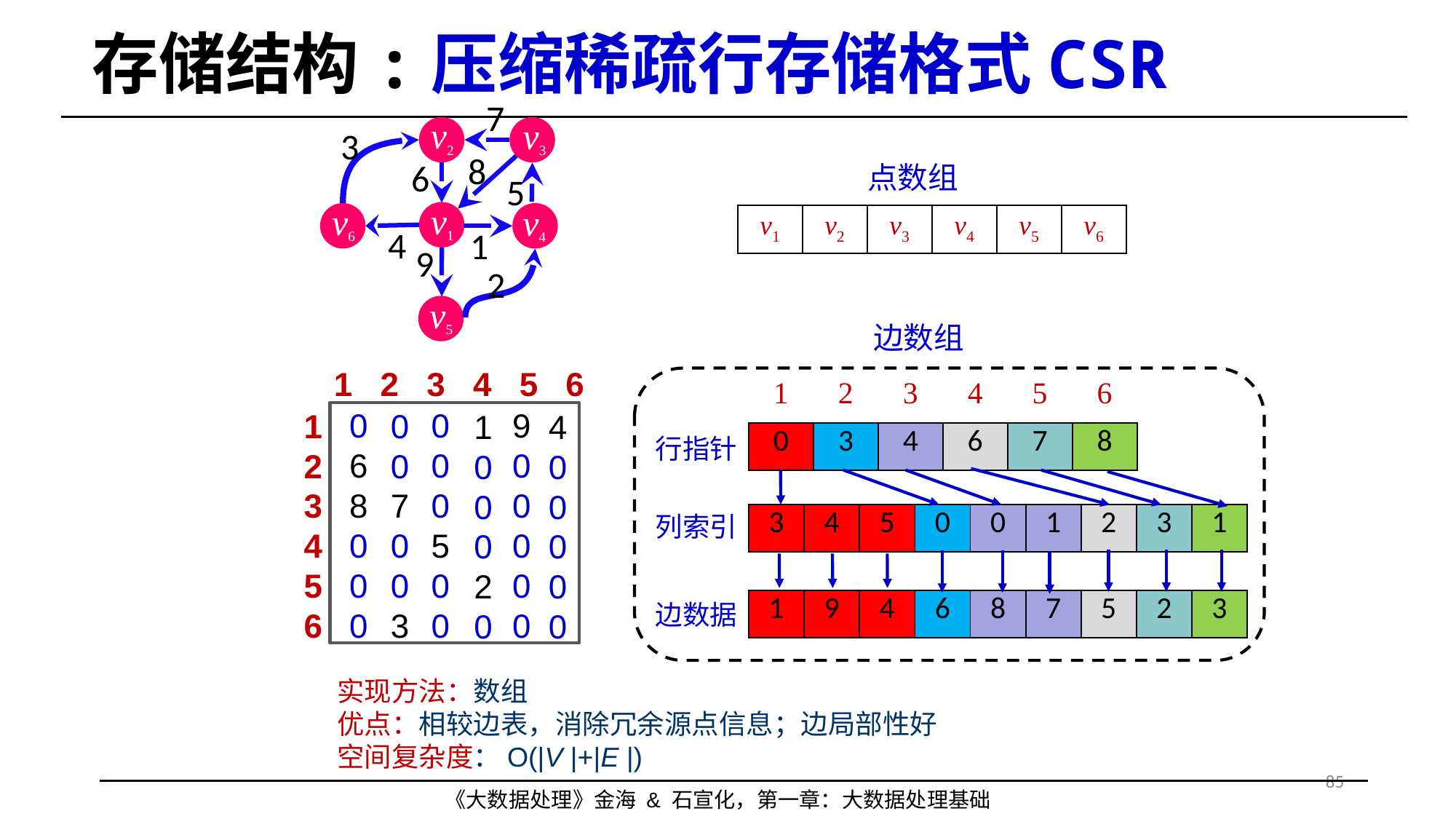

# 存储结构:压缩稀疏行存储格式CSR
7
v2
v3

3
8
6
点数组
5
v1
v6
v4

| v1 | v2 | v3 | v4 | v5 | v6 |
| --- | --- | --- | --- | --- | --- |
4
1
9
2
v5

边数组
1   2   3   4   5   6

| 1 | 2 | 3 | 4 | 5 | 6 |
| --- | --- | --- | --- | --- | --- |
0
6
8
0
0
0
0
0
0
5
0
0
9
0
0
0
0
0
1
2
3
4
5
6
0
0
7
0
0
3
1
0
0
0
2
0
4
0
0
0
0
0

| 0 | 3 | 4 | 6 | 7 | 8 |
| --- | --- | --- | --- | --- | --- |
行指针
列索引
| 3 | 4 | 5 | 0 | 0 | 1 | 2 | 3 | 1 |
| --- | --- | --- | --- | --- | --- | --- | --- | --- |
| 1 | 9 | 4 | 6 | 8 | 7 | 5 | 2 | 3 |
| --- | --- | --- | --- | --- | --- | --- | --- | --- |
边数据
实现方法：数组
优点：相较边表，消除冗余源点信息；边局部性好
空间复杂度：O(|V |+|E |)
85